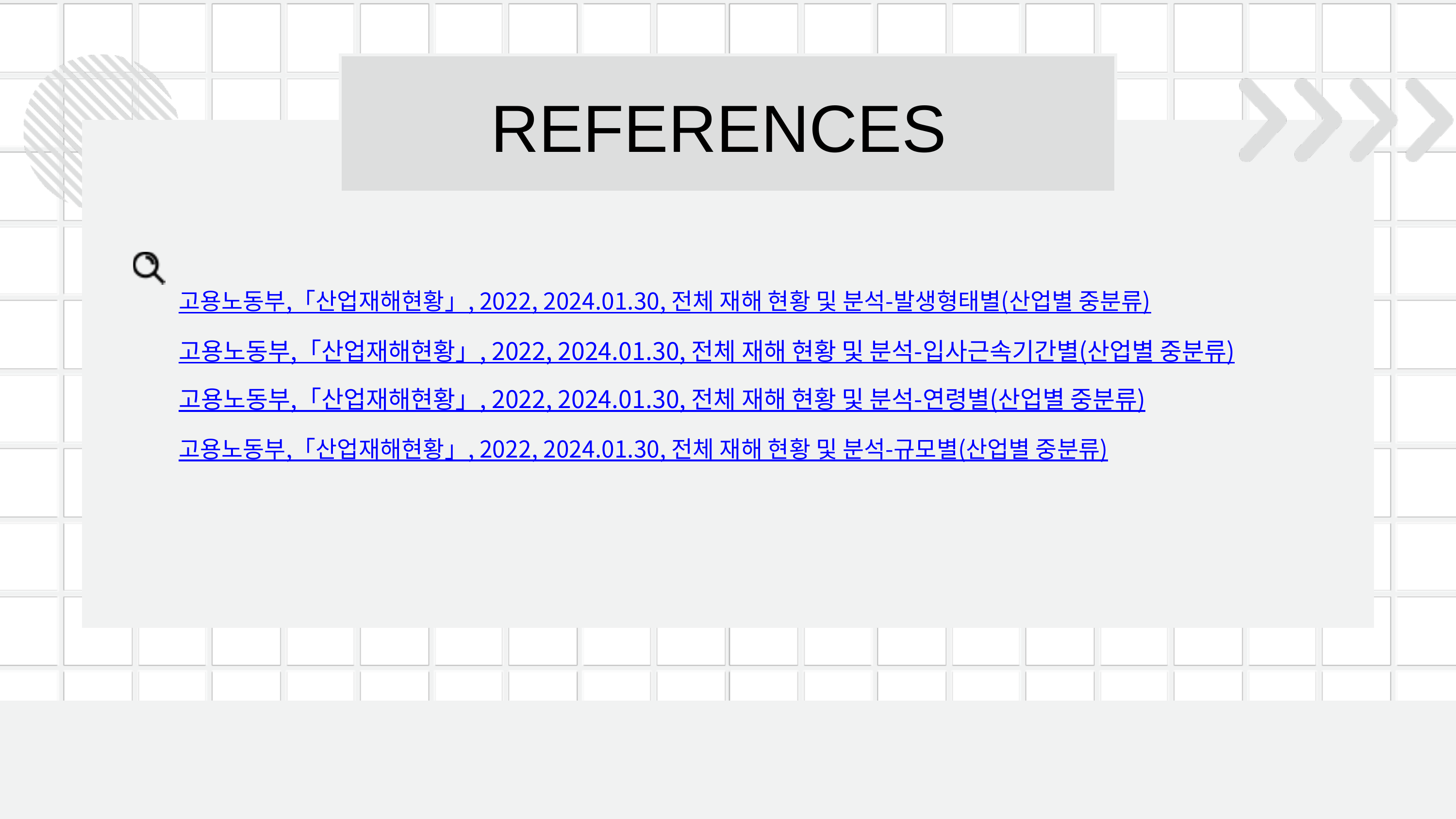

REFERENCES

고용노동부,「산업재해현황」, 2022, 2024.01.30, 전체 재해 현황 및 분석-발생형태별(산업별 중분류)
고용노동부,「산업재해현황」, 2022, 2024.01.30, 전체 재해 현황 및 분석-입사근속기간별(산업별 중분류)
고용노동부,「산업재해현황」, 2022, 2024.01.30, 전체 재해 현황 및 분석-연령별(산업별 중분류)
고용노동부,「산업재해현황」, 2022, 2024.01.30, 전체 재해 현황 및 분석-규모별(산업별 중분류)

Presentation by Alexander Aronowitz | Business Marketing | 2024 | Rimberio University